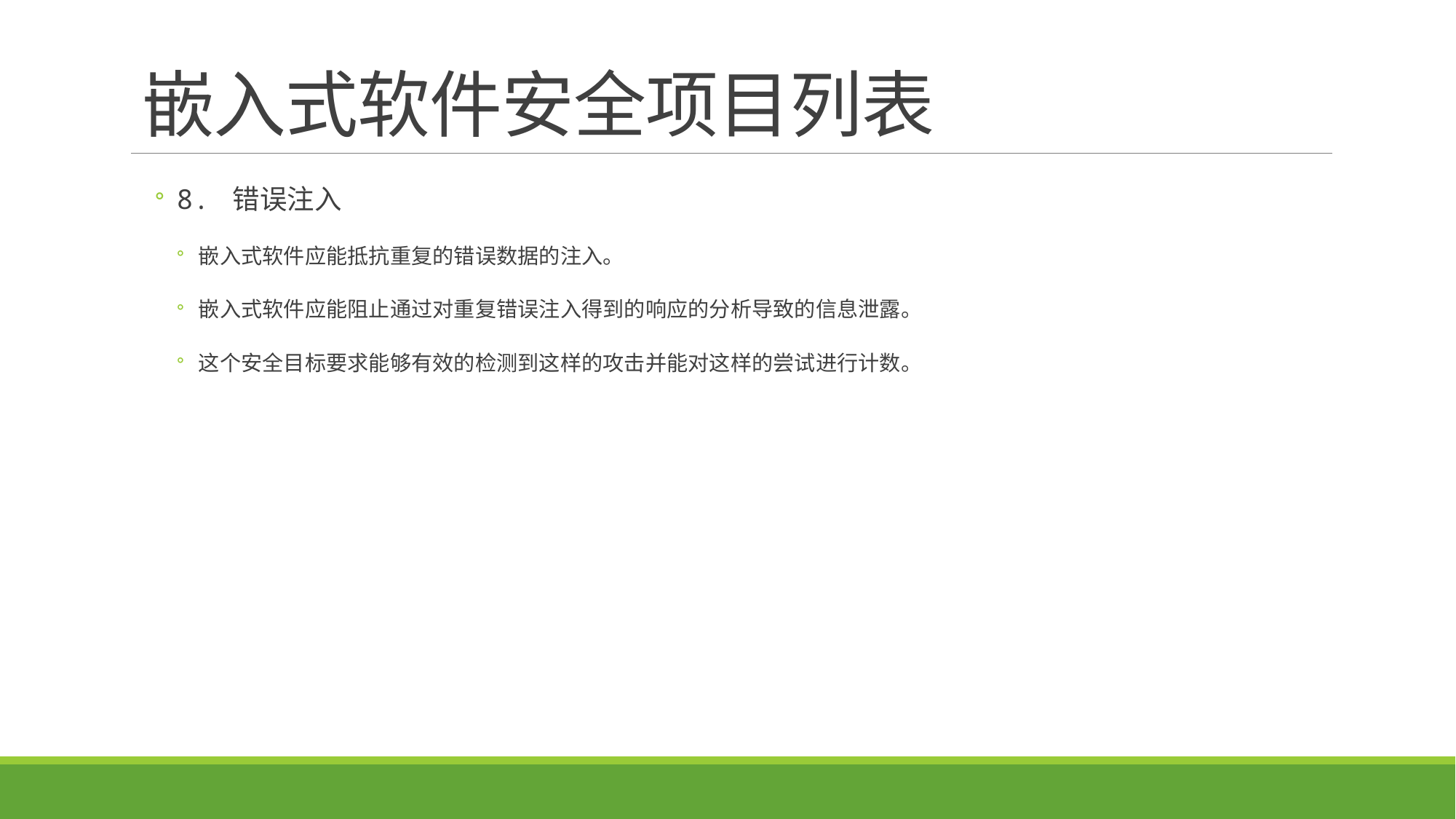

# 嵌入式软件安全项目列表
8. 错误注入
嵌入式软件应能抵抗重复的错误数据的注入。
嵌入式软件应能阻止通过对重复错误注入得到的响应的分析导致的信息泄露。
这个安全目标要求能够有效的检测到这样的攻击并能对这样的尝试进行计数。